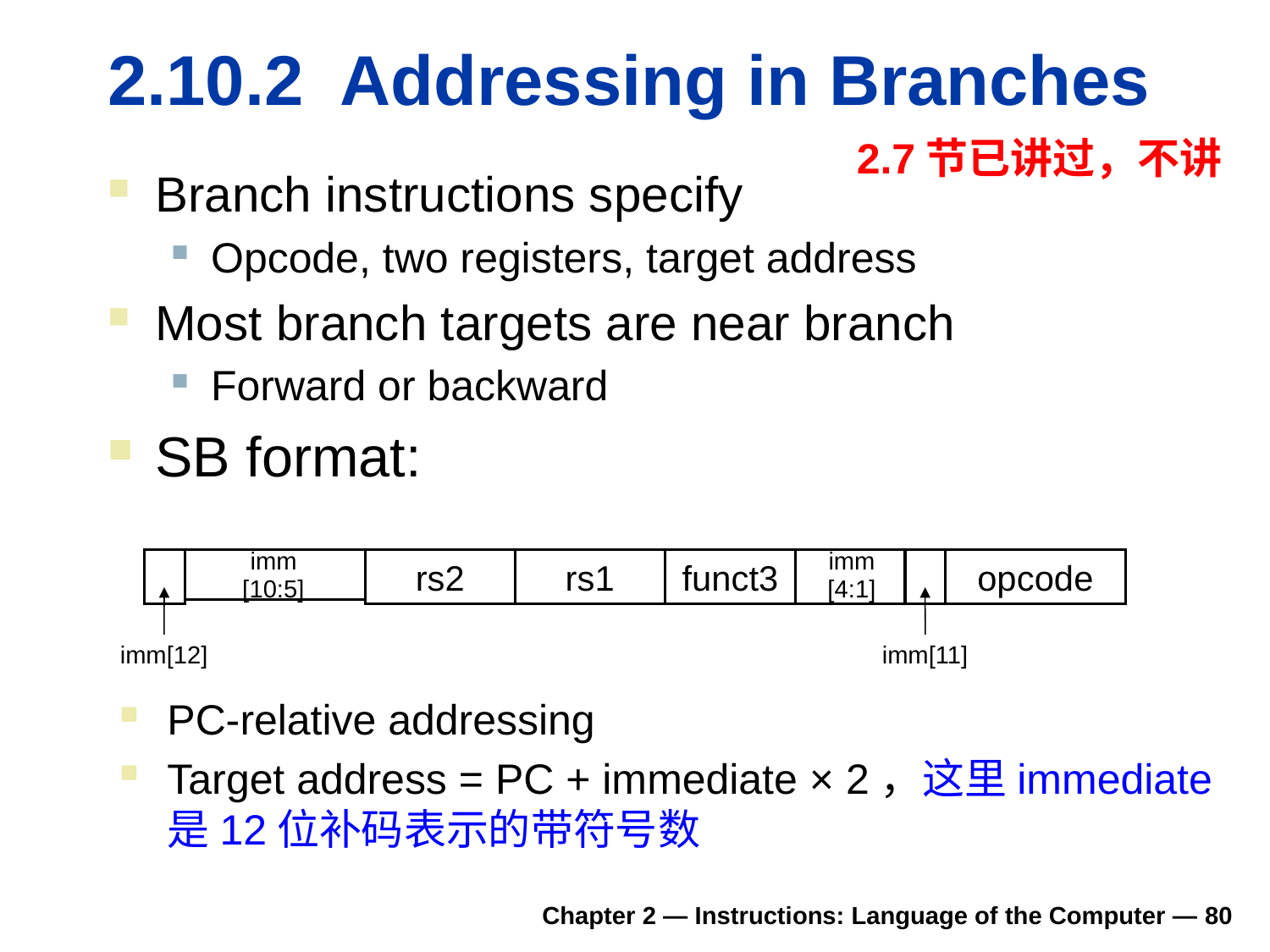

# 2.10.2  Addressing in Branches
2.7节已讲过，不讲
Branch instructions specify
Opcode, two registers, target address
Most branch targets are near branch
Forward or backward
SB format:
imm
[10:5]
imm
[4:1]

rs2
rs1
funct3

opcode
imm[12]
imm[11]
PC-relative addressing
Target address = PC + immediate × 2，这里immediate是12位补码表示的带符号数
Chapter 2 — Instructions: Language of the Computer — 80